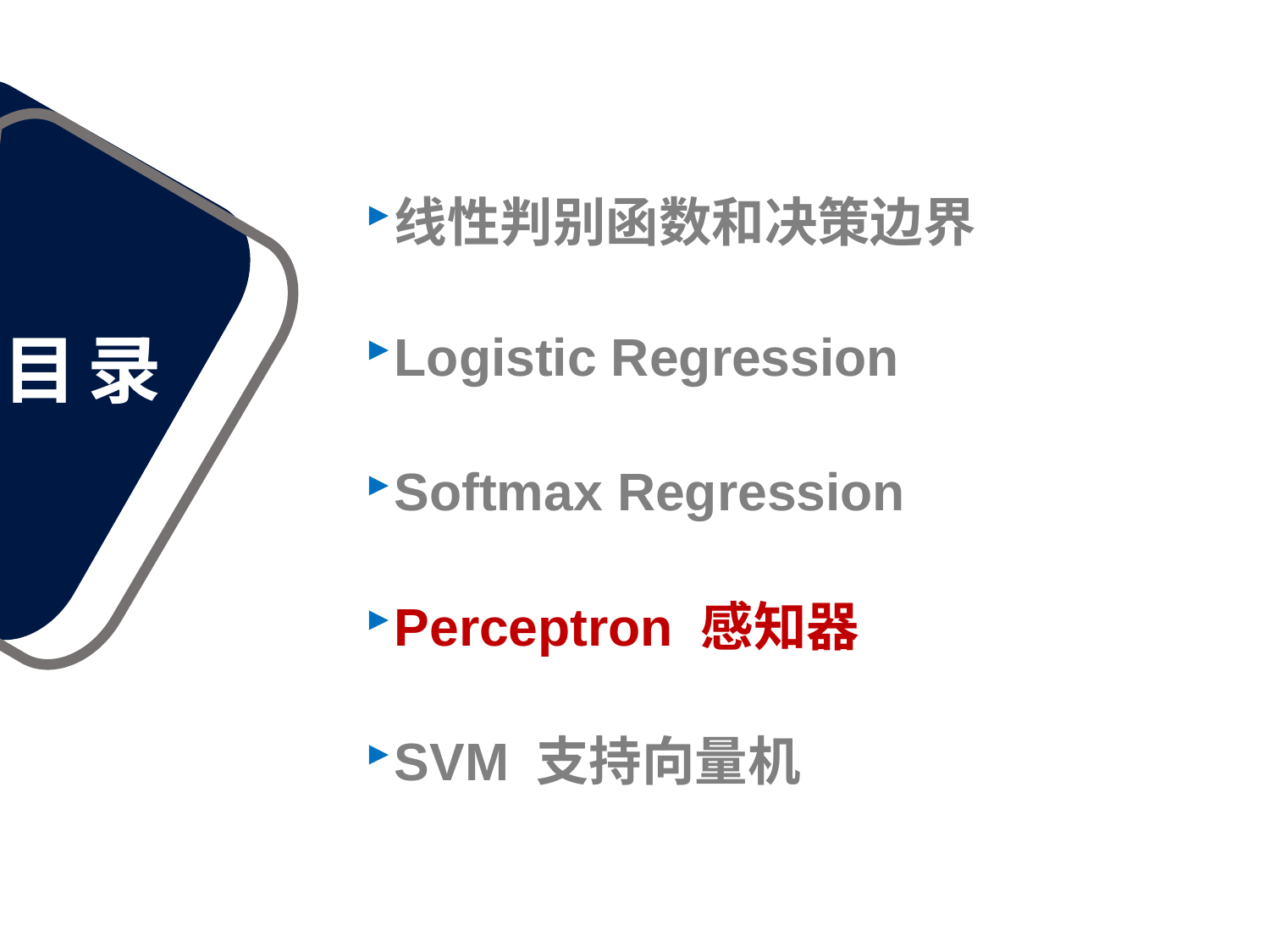

线性判别函数和决策边界
Logistic Regression
Softmax Regression
Perceptron 感知器
SVM 支持向量机